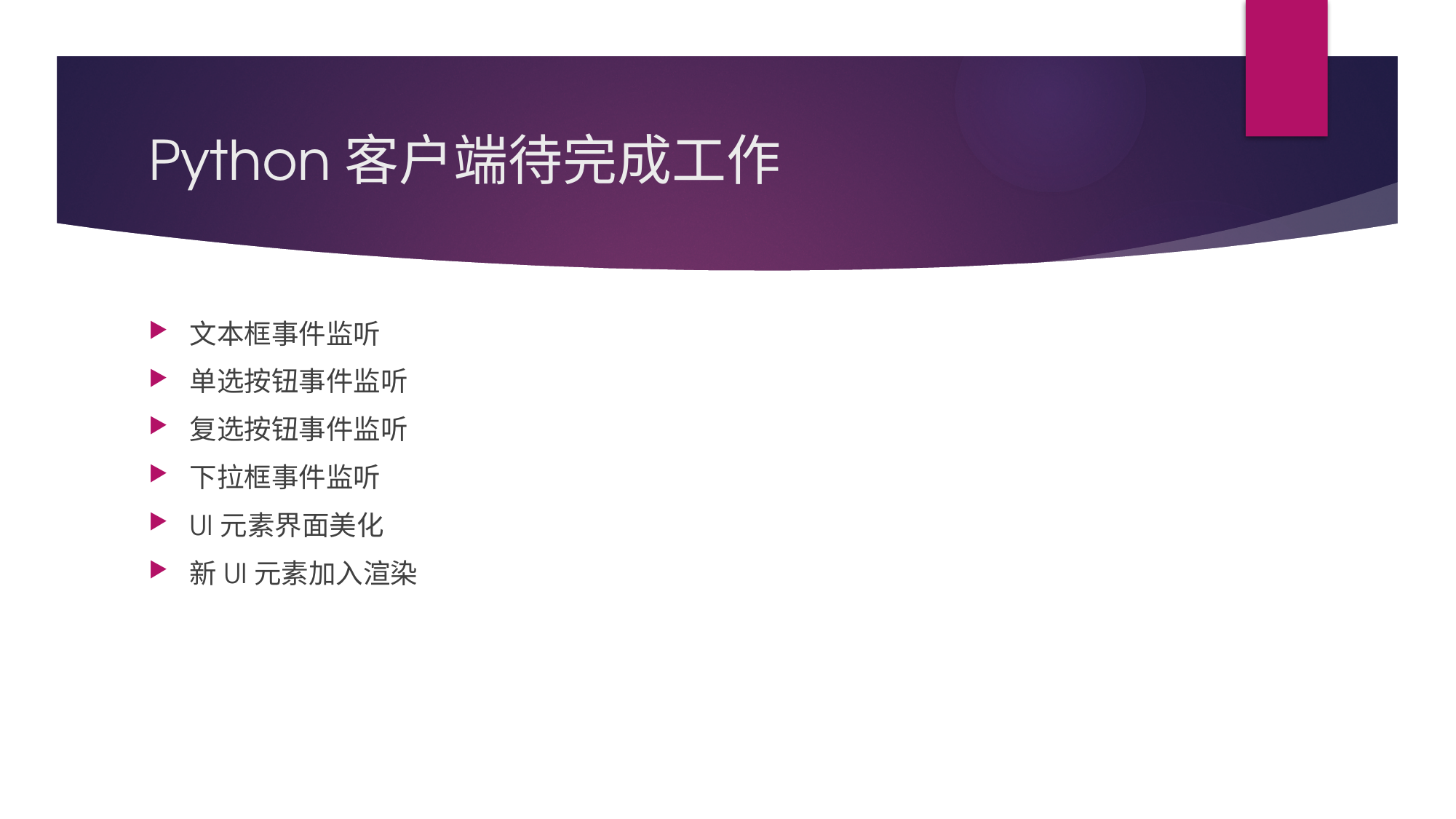

# Python客户端待完成工作
文本框事件监听
单选按钮事件监听
复选按钮事件监听
下拉框事件监听
UI元素界面美化
新UI元素加入渲染